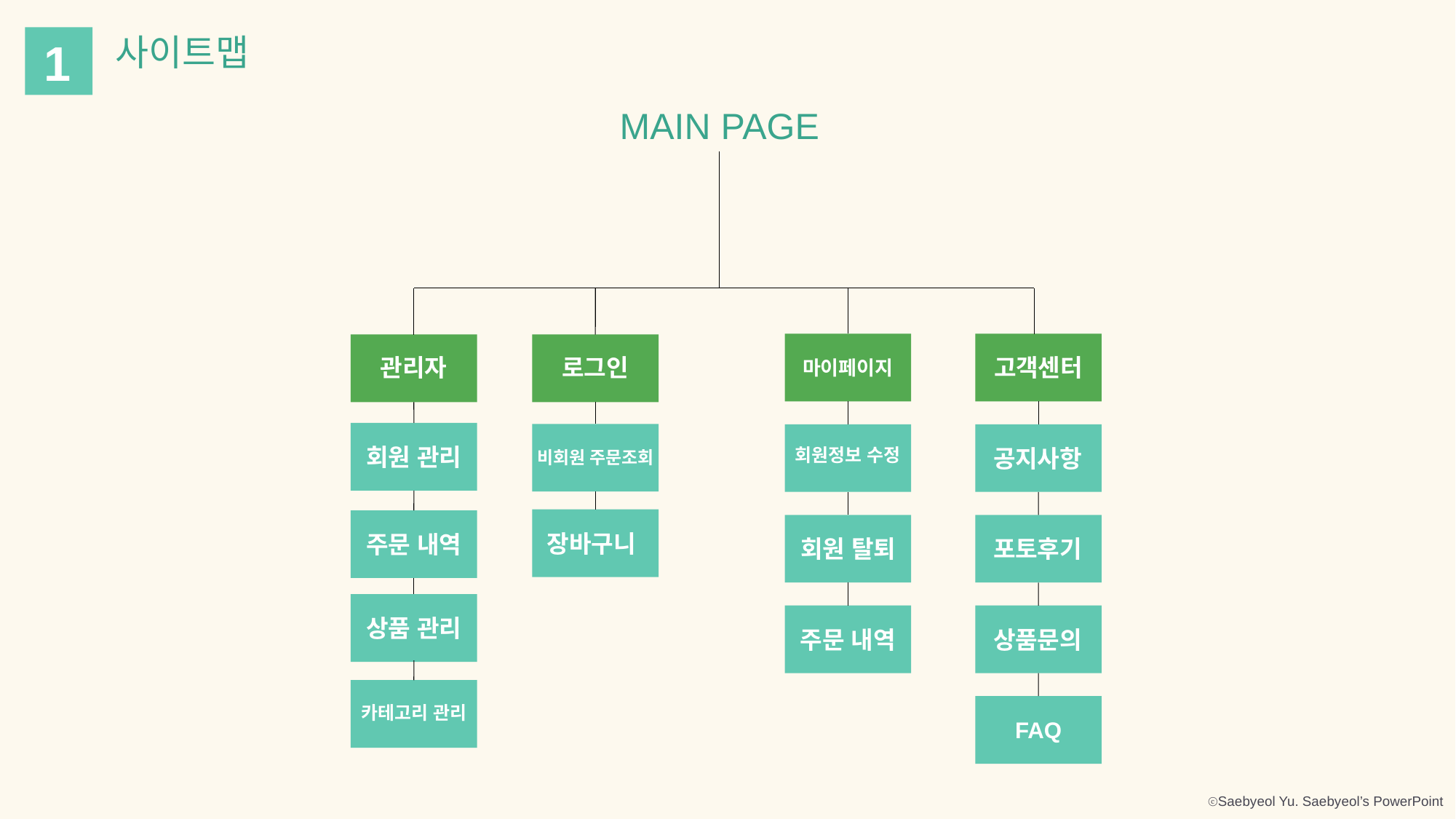

사이트맵

1
MAIN PAGE

관리자
로그인
고객센터
마이페이지

회원 관리
회원정보 수정
공지사항
비회원 주문조회

장바구니
주문 내역
회원 탈퇴
포토후기

상품 관리
주문 내역
상품문의

카테고리 관리

FAQ